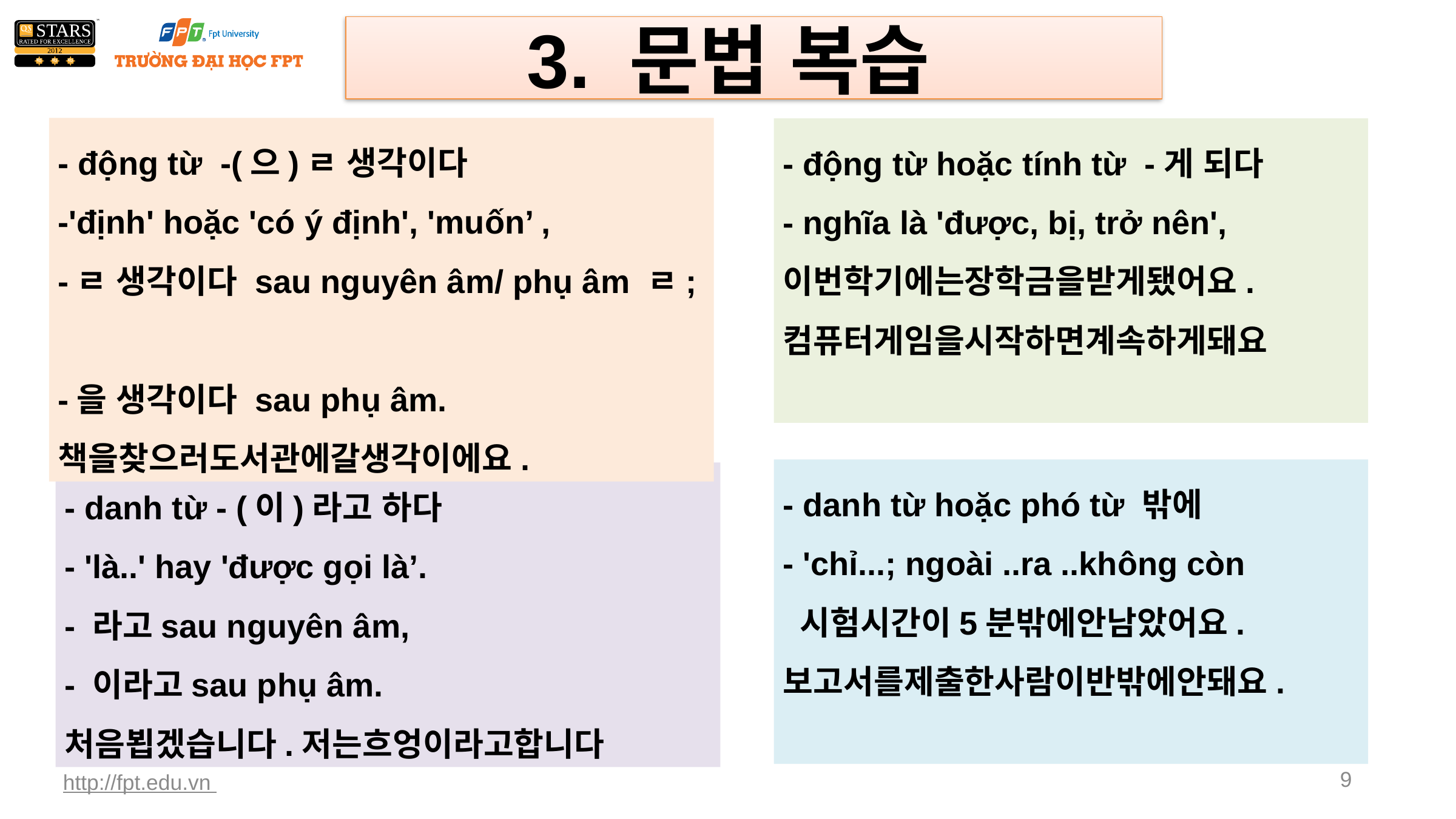

3. 문법 복습
- động từ  -(으)ㄹ 생각이다
-'định' hoặc 'có ý định', 'muốn’ ,
-ㄹ 생각이다 sau nguyên âm/ phụ âm ㄹ;
-을 생각이다 sau phụ âm.
책을찾으러도서관에갈생각이에요.
- động từ hoặc tính từ  -게 되다
- nghĩa là 'được, bị, trở nên', 이번학기에는장학금을받게됐어요.
컴퓨터게임을시작하면계속하게돼요

- danh từ hoặc phó từ 밖에
- 'chỉ...; ngoài ..ra ..không còn
 시험시간이5분밖에안남았어요.
보고서를제출한사람이반밖에안돼요.

- danh từ - (이)라고 하다
- 'là..' hay 'được gọi là’.
- 라고sau nguyên âm,
- 이라고sau phụ âm.
처음뵙겠습니다.저는흐엉이라고합니다
http://fpt.edu.vn
9